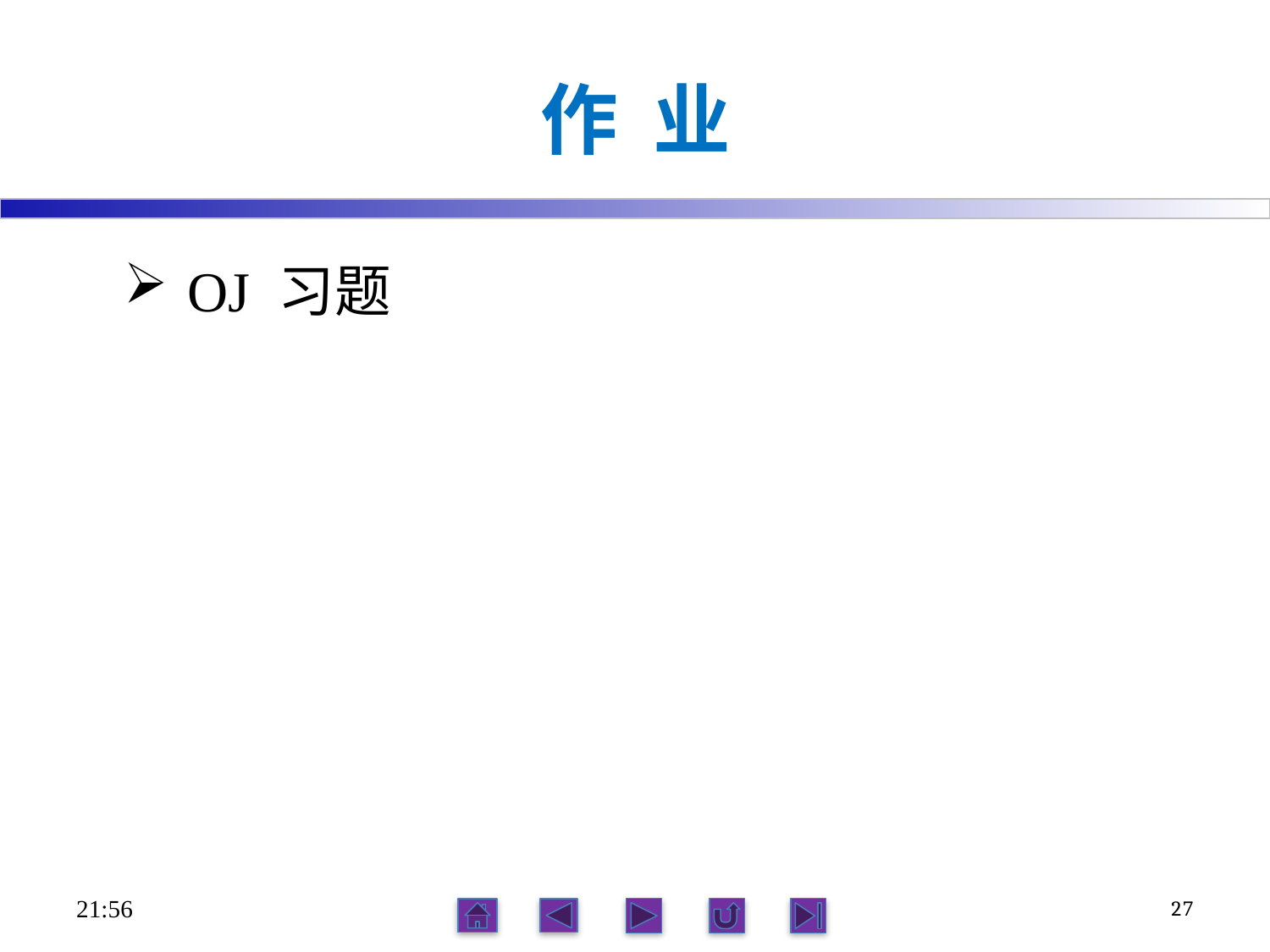

# 作  业
OJ 习题
21:56
27